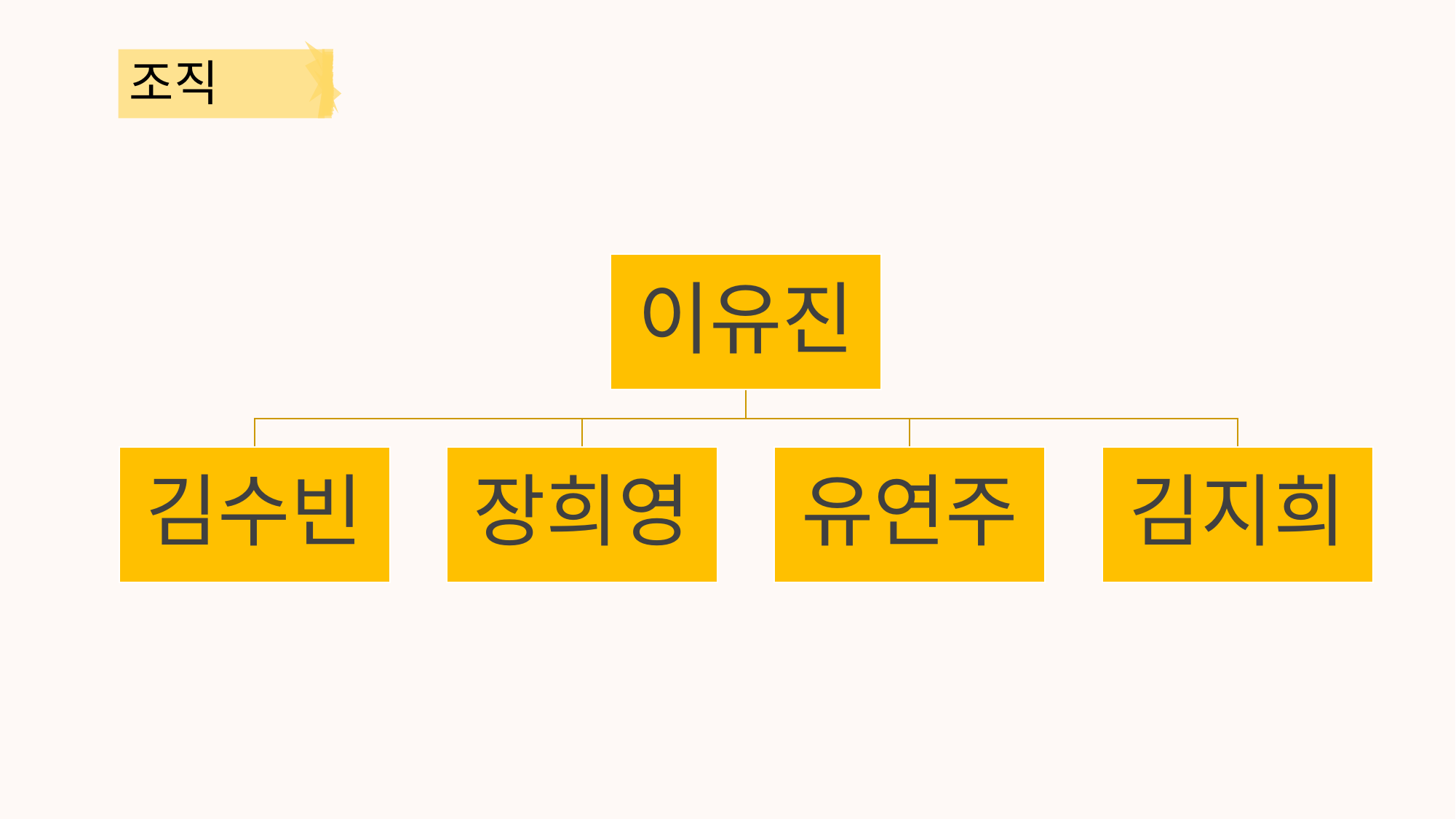

# 조직
이유진
김수빈
장희영
유연주
김지희